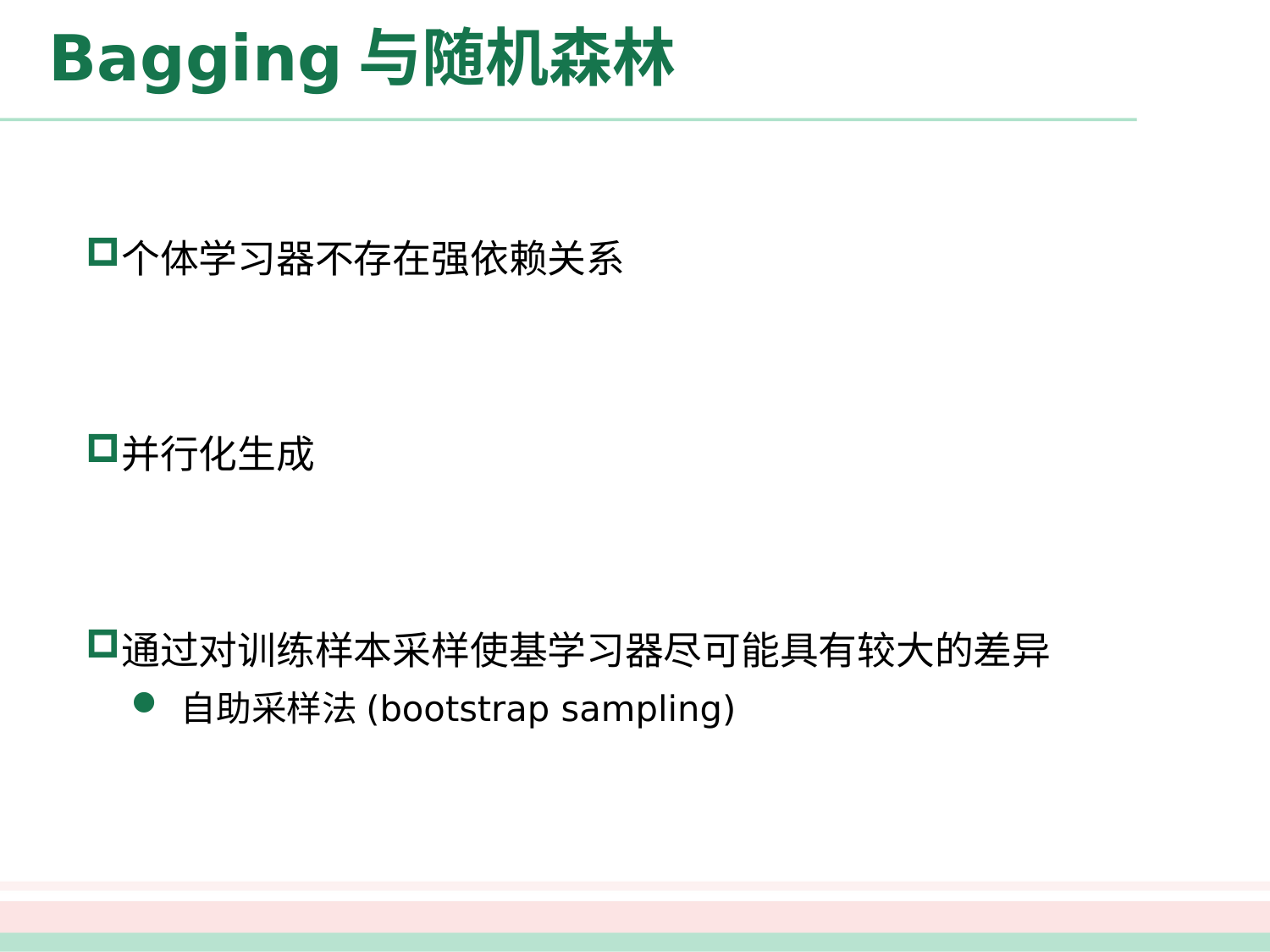

# Bagging与随机森林
个体学习器不存在强依赖关系

并行化生成

通过对训练样本采样使基学习器尽可能具有较大的差异
自助采样法(bootstrap sampling)